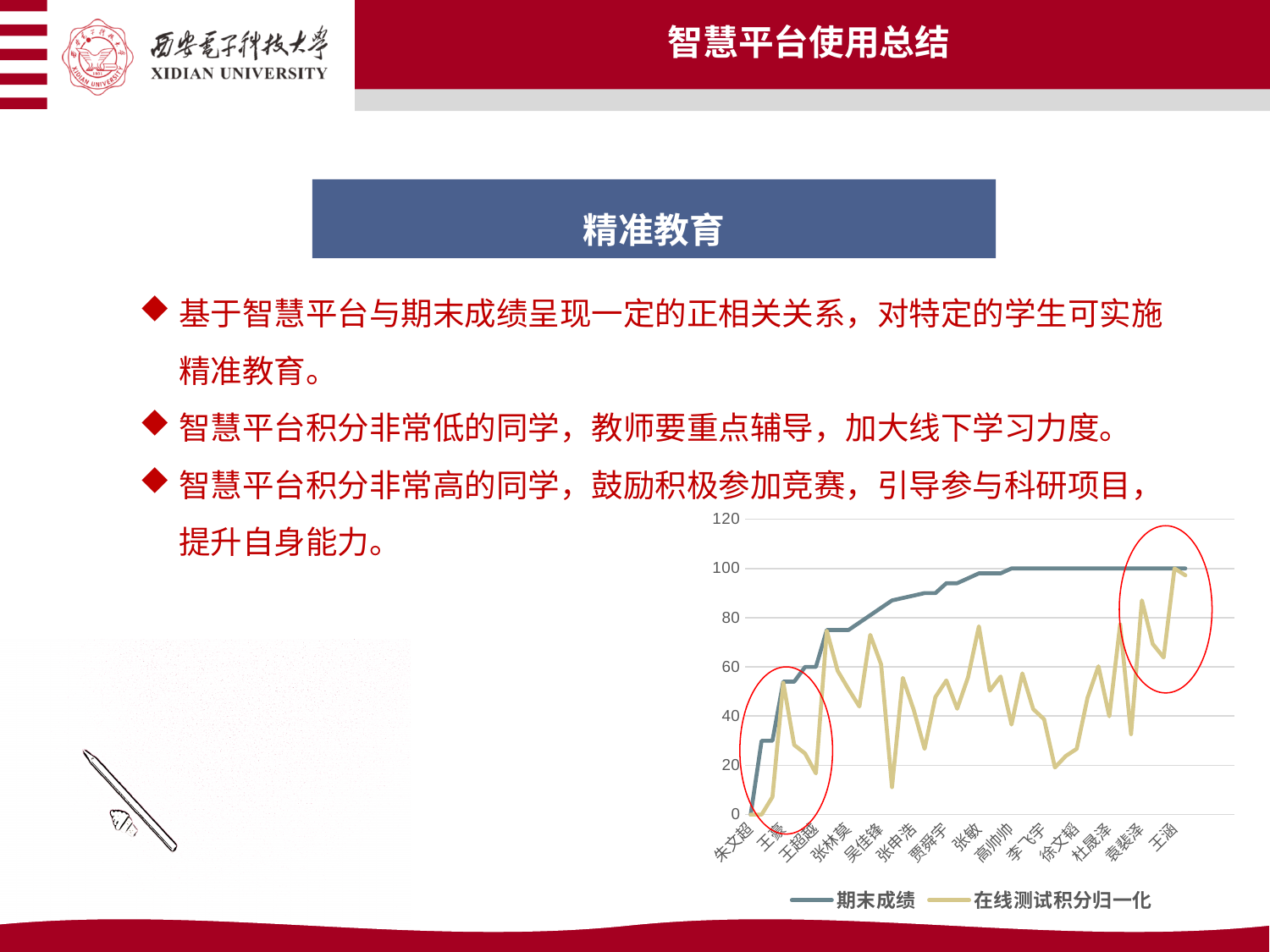

智慧平台使用总结
精准教育
基于智慧平台与期末成绩呈现一定的正相关关系，对特定的学生可实施精准教育。
智慧平台积分非常低的同学，教师要重点辅导，加大线下学习力度。
智慧平台积分非常高的同学，鼓励积极参加竞赛，引导参与科研项目，提升自身能力。
.

### Chart

| Category | 期末成绩 | 在线测试积分归一化 |
|---|---|---|
| 朱文超 | 0.0 | 0.0 |
| 乃斯热拉·于书甫 | 30.0 | 0.0 |
| 马春瑞 | 30.0 | 7.171314741035857 |
| 王豪 | 54.0 | 53.54581673306773 |
| 何文斌 | 54.0 | 28.286852589641438 |
| 左瑞 | 60.0 | 24.833997322709163 |
| 王超越 | 60.0 | 16.733067729083665 |
| 杨晨 | 75.0 | 74.66135458167331 |
| 秦卓尔 | 75.0 | 58.43293488446215 |
| 张林莫 | 75.0 | 50.99601593625498 |
| 陈吉鹏 | 78.0 | 43.90438247011952 |
| 卢日昇 | 81.0 | 73.02599129880478 |
| 吴佳锋 | 84.0 | 61.03585657370518 |
| 贡确拉珠 | 87.0 | 11.155378486055776 |
| 张博昱 | 88.0 | 55.537848605577686 |
| 张申浩 | 89.0 | 42.49667990438247 |
| 贺一鸣 | 90.0 | 26.693227091633464 |
| 章程琳 | 90.0 | 47.808764940239044 |
| 贾舜宇 | 94.0 | 54.50199203187252 |
| 董书贤 | 94.0 | 43.02788844621514 |
| 周子龙 | 96.0 | 55.79965848605578 |
| 张敏 | 98.0 | 76.49402390438247 |
| 贺宇星 | 98.0 | 50.3585657370518 |
| 张腾达 | 98.0 | 56.095617529880485 |
| 高帅帅 | 100.0 | 36.57370517928287 |
| 曹涵慧 | 100.0 | 57.37051792828686 |
| 胡格瀚 | 100.0 | 42.86852589641435 |
| 李飞宇 | 100.0 | 38.72509960159363 |
| 芦腾腾 | 100.0 | 19.12350597609562 |
| 马浩博 | 100.0 | 23.79814074900398 |
| 徐文韬 | 100.0 | 26.693227091633464 |
| 李宇洋 | 100.0 | 47.49003984063745 |
| 王家祥 | 100.0 | 60.27319294023904 |
| 杜晟泽 | 100.0 | 39.920318725099605 |
| 吴嘉浩 | 100.0 | 77.23771576095618 |
| 殷昊楠 | 100.0 | 32.669322709163346 |
| 袁裴泽 | 100.0 | 87.02333529880478 |
| 杜康 | 100.0 | 69.32270916334662 |
| 任霖飞 | 100.0 | 63.83608430278884 |
| 王涵 | 100.0 | 100.0 |
| 徐晨缘 | 100.0 | 97.21115537848605 |